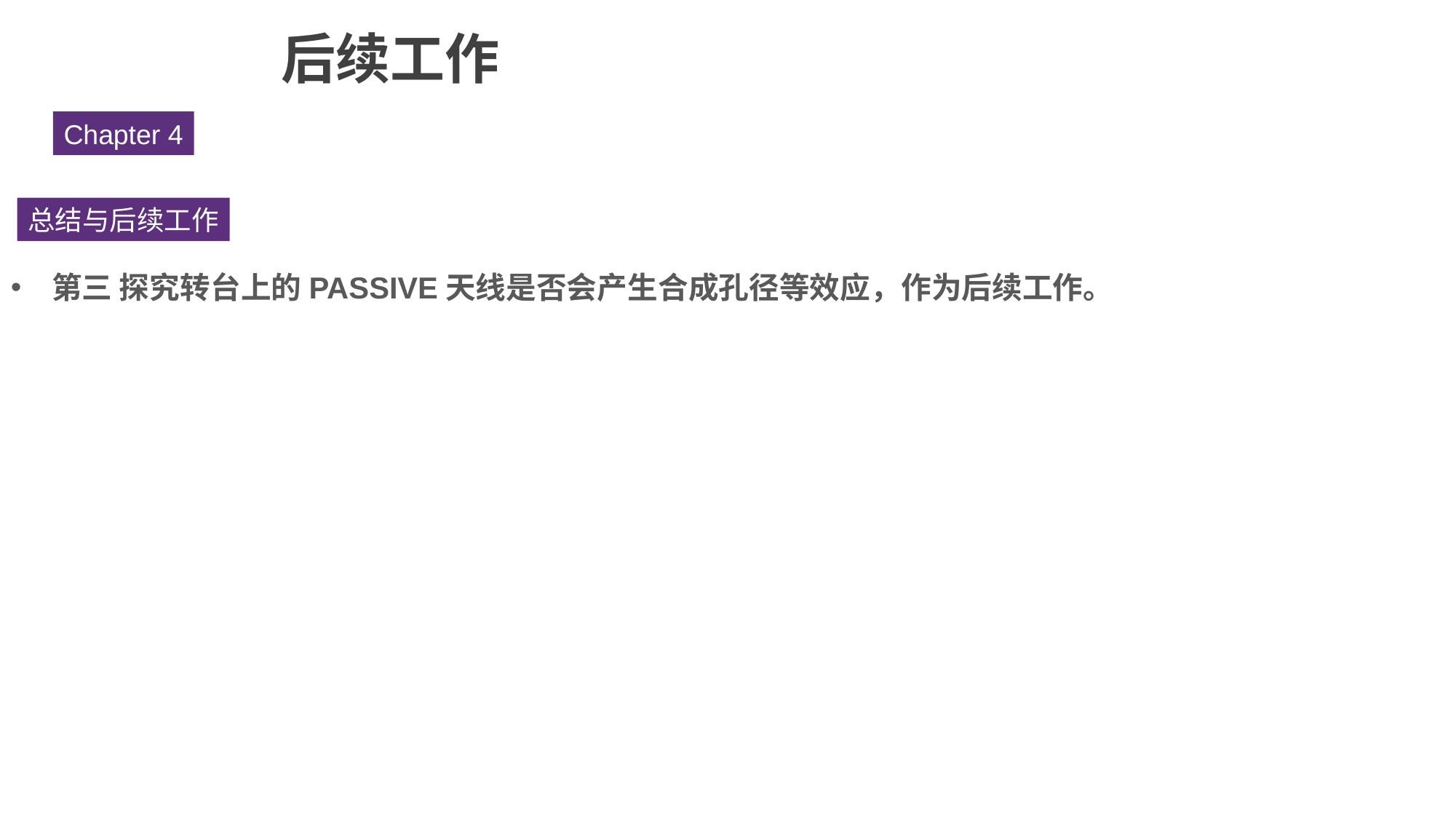

后续工作
Chapter 4

总结与后续工作
第三 探究转台上的passive天线是否会产生合成孔径等效应，作为后续工作。